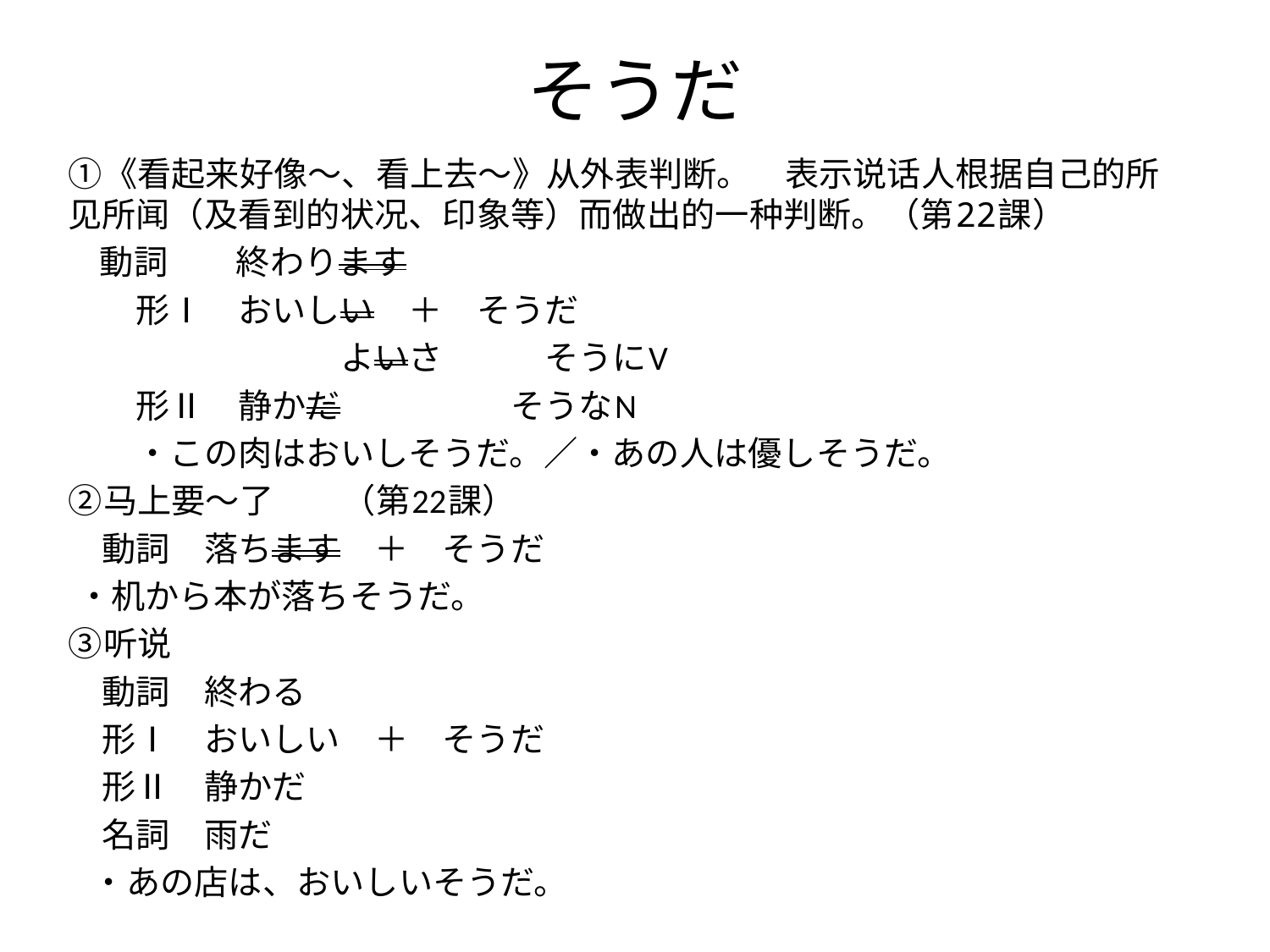

# そうだ
①《看起来好像～、看上去～》从外表判断。　表示说话人根据自己的所见所闻（及看到的状况、印象等）而做出的一种判断。（第22課）
    動詞　　終わります
　　形Ⅰ　おいしい　＋　そうだ
　　　　　　　　よいさ　　　そうにV
　　形Ⅱ　静かだ　　　　　そうなN
　　・この肉はおいしそうだ。／・あの人は優しそうだ。
②马上要～了　　（第22課）
　動詞　落ちます　＋　そうだ
 ・机から本が落ちそうだ。
③听说
　動詞　終わる
　形Ⅰ　おいしい　＋　そうだ
　形Ⅱ　静かだ
　名詞　雨だ
   ・あの店は、おいしいそうだ。